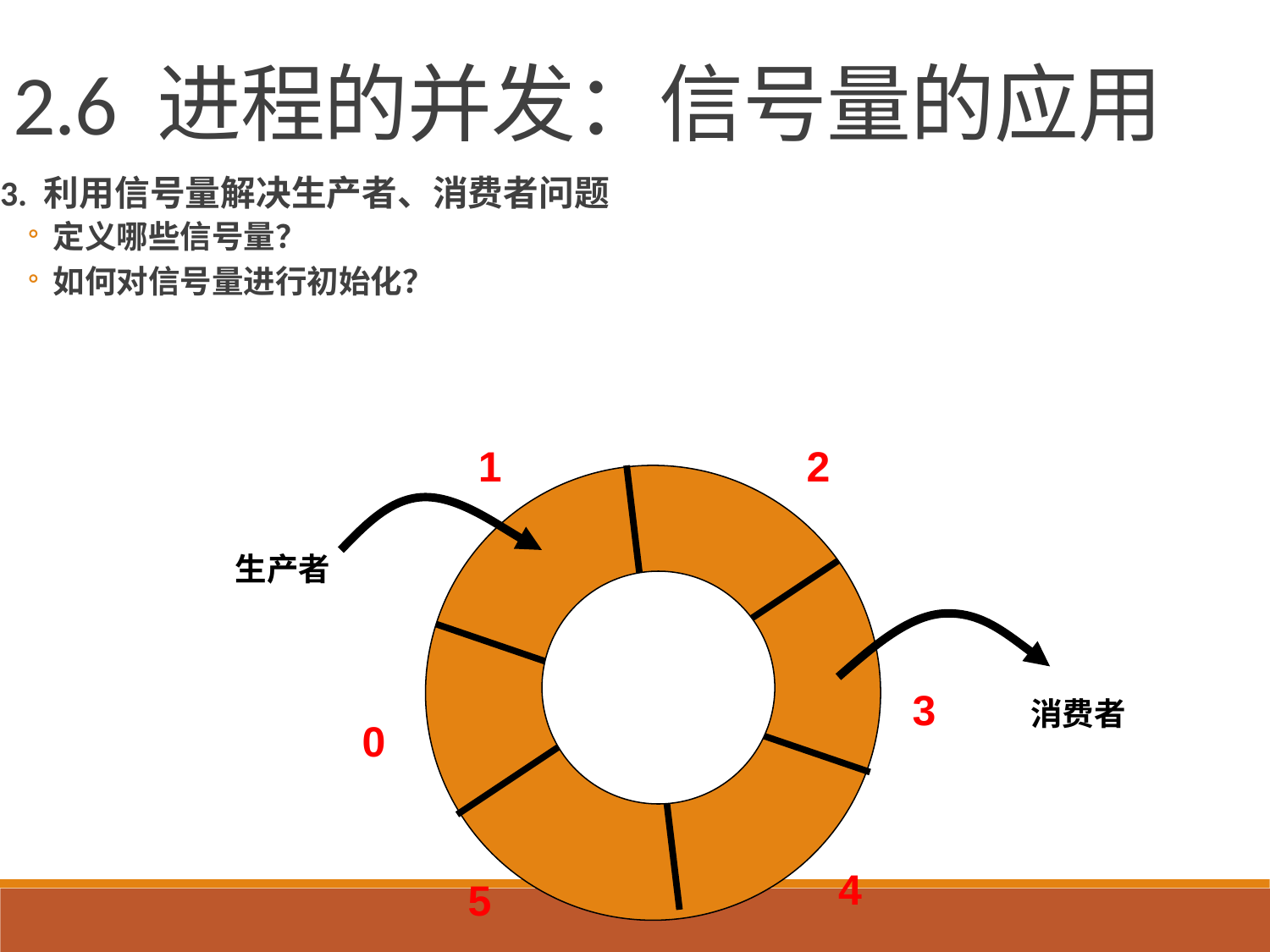

2.6 进程的并发：信号量的应用
3. 利用信号量解决生产者、消费者问题
定义哪些信号量？
如何对信号量进行初始化？
1
2

生产者

消费者

3
0
4
5